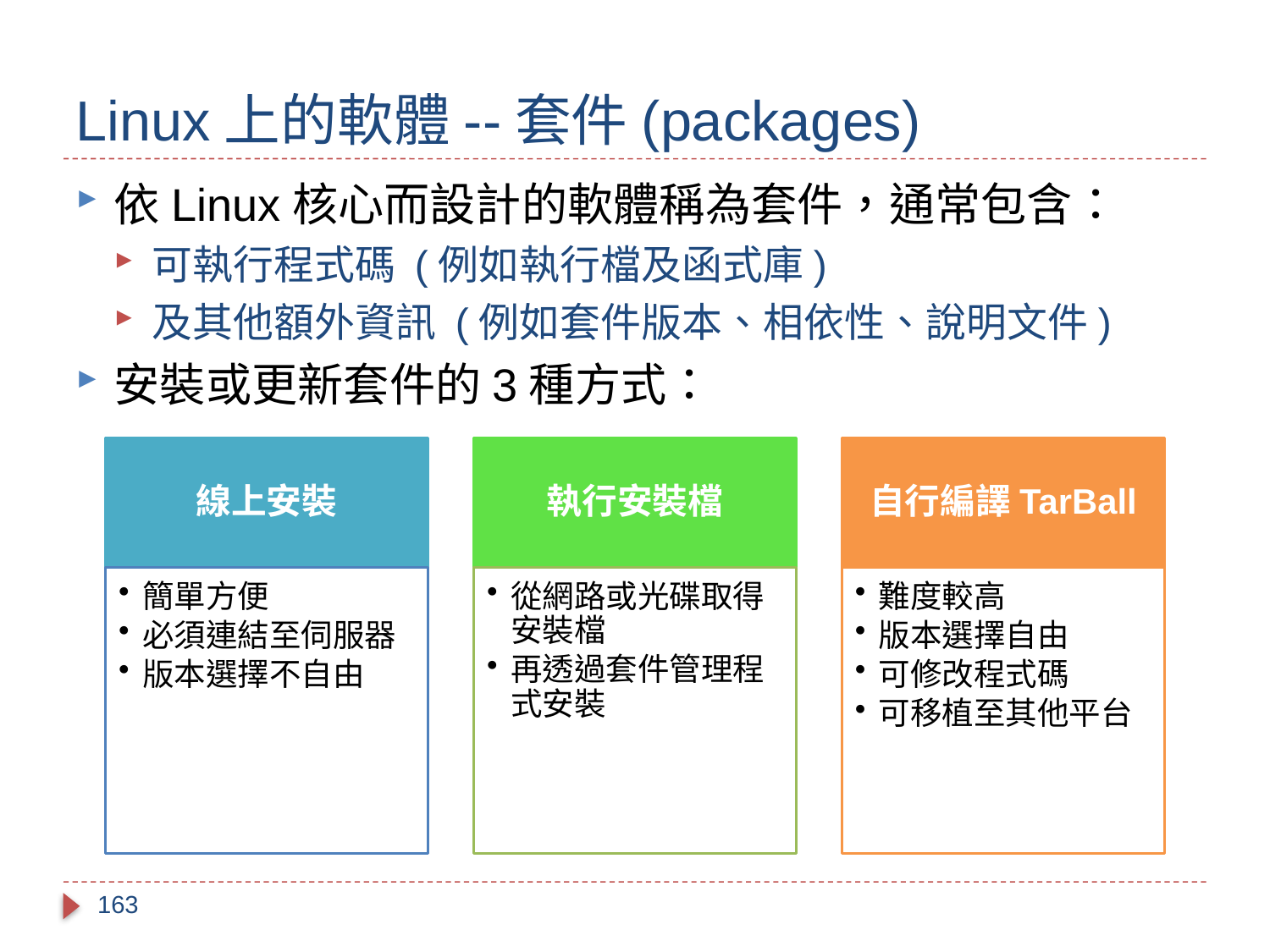

# Linux上的軟體--套件(packages)
依Linux核心而設計的軟體稱為套件，通常包含：
可執行程式碼 (例如執行檔及函式庫)
及其他額外資訊 (例如套件版本、相依性、說明文件)
安裝或更新套件的3種方式：

線上安裝
簡單方便
必須連結至伺服器
版本選擇不自由
執行安裝檔
從網路或光碟取得安裝檔
再透過套件管理程式安裝
自行編譯TarBall
難度較高
版本選擇自由
可修改程式碼
可移植至其他平台
163